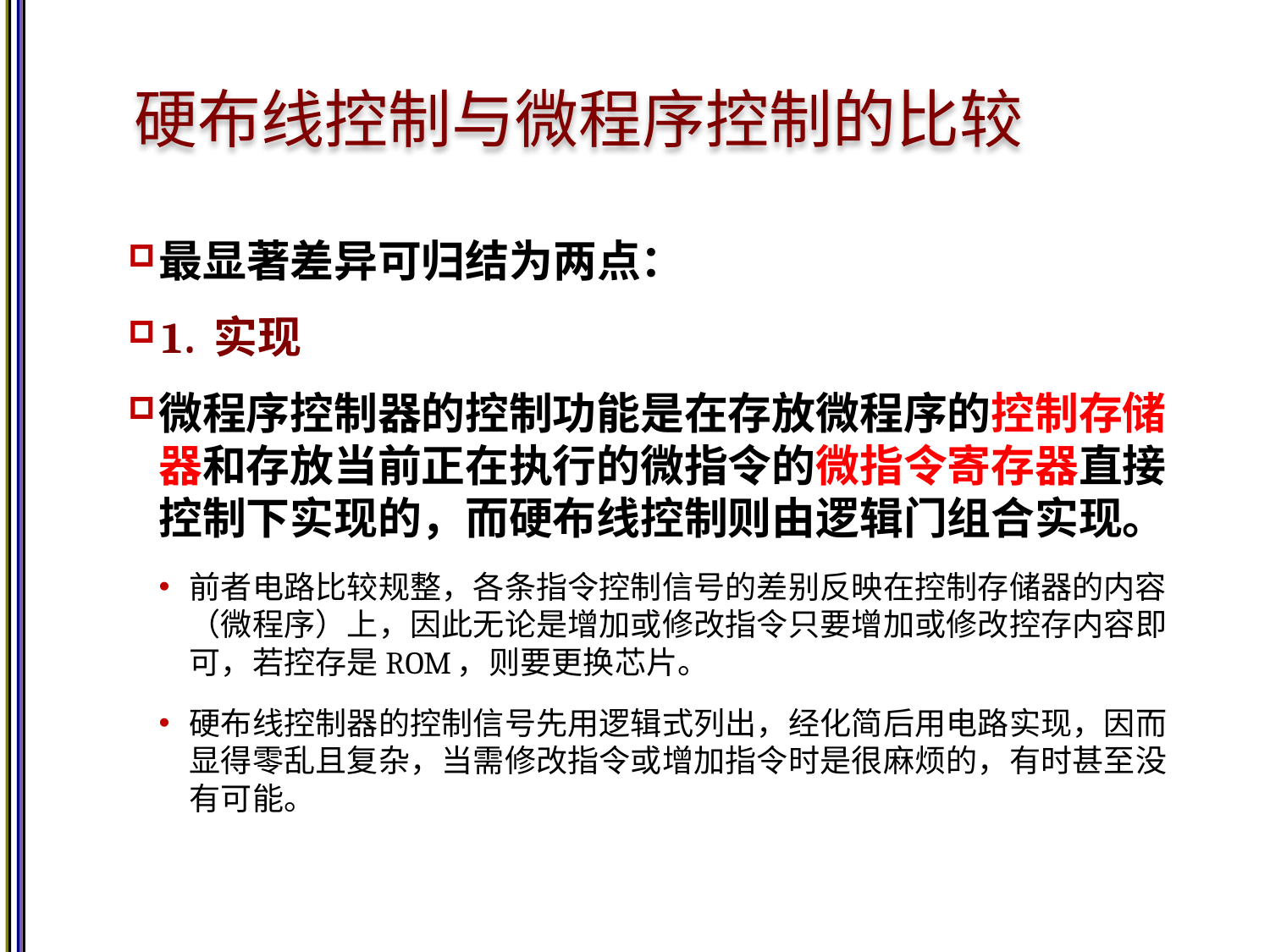

# 硬布线控制与微程序控制的比较
最显著差异可归结为两点：
1. 实现
微程序控制器的控制功能是在存放微程序的控制存储器和存放当前正在执行的微指令的微指令寄存器直接控制下实现的，而硬布线控制则由逻辑门组合实现。
前者电路比较规整，各条指令控制信号的差别反映在控制存储器的内容（微程序）上，因此无论是增加或修改指令只要增加或修改控存内容即可，若控存是ROM，则要更换芯片。
硬布线控制器的控制信号先用逻辑式列出，经化简后用电路实现，因而显得零乱且复杂，当需修改指令或增加指令时是很麻烦的，有时甚至没有可能。
122